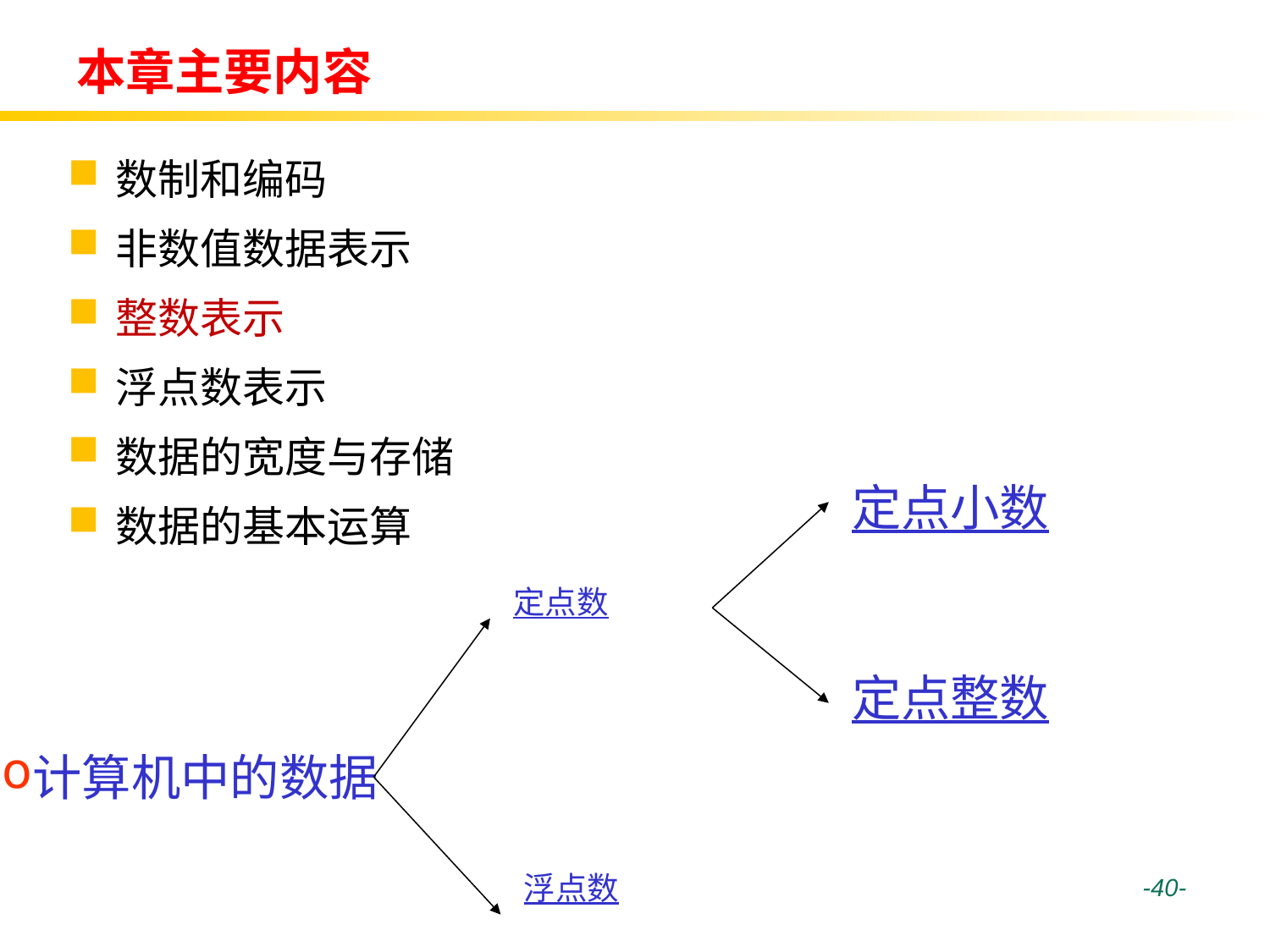

# 本章主要内容
数制和编码
非数值数据表示
整数表示
浮点数表示
数据的宽度与存储
数据的基本运算

定点小数

定点数

定点整数
计算机中的数据

浮点数
 -40-